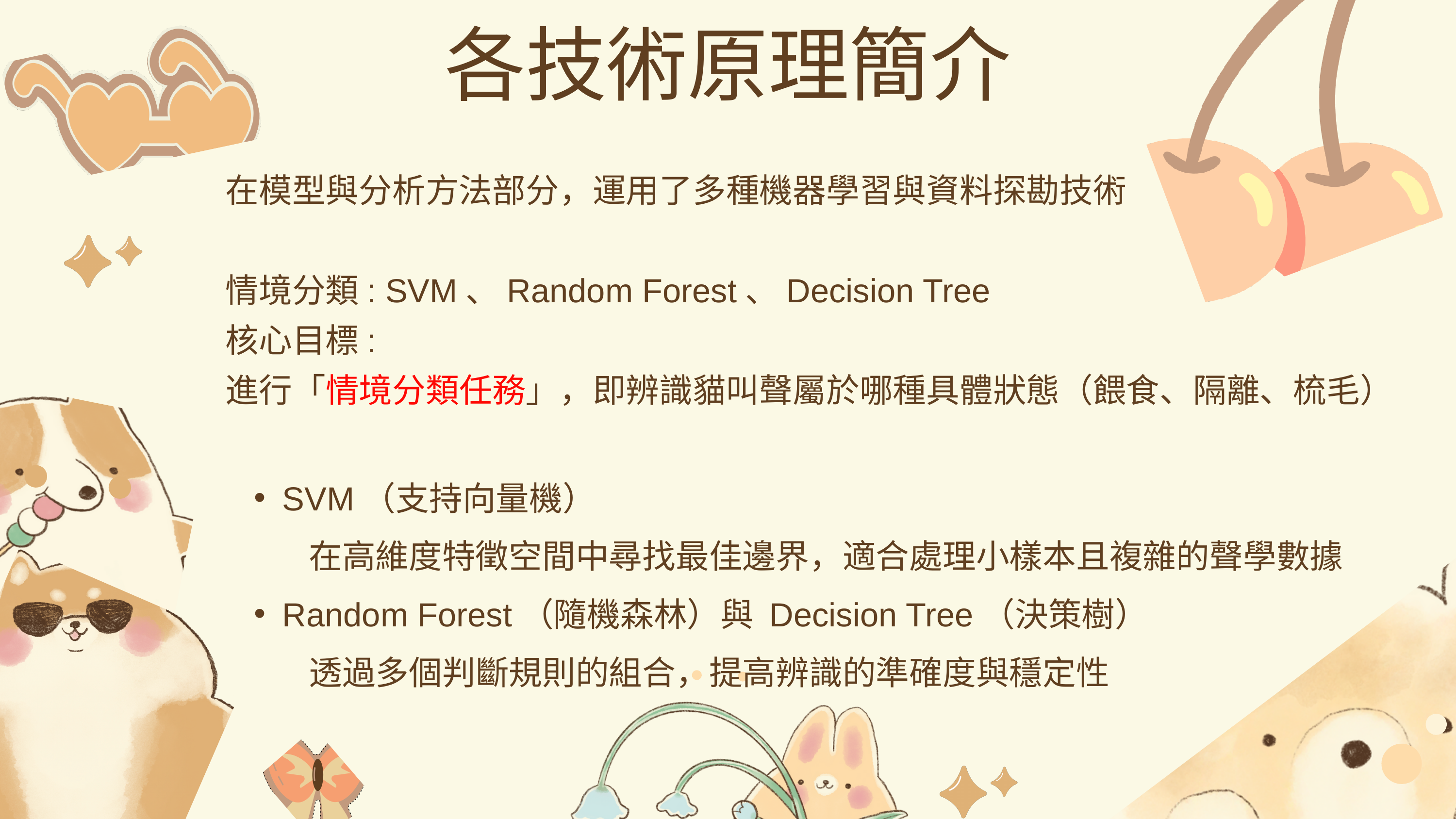

各技術原理簡介

在模型與分析方法部分，運用了多種機器學習與資料探勘技術

情境分類: SVM、Random Forest、Decision Tree
核心目標:
進行「情境分類任務」，即辨識貓叫聲屬於哪種具體狀態（餵食、隔離、梳毛）

SVM（支持向量機）
          在高維度特徵空間中尋找最佳邊界，適合處理小樣本且複雜的聲學數據
Random Forest（隨機森林）與 Decision Tree（決策樹）
          透過多個判斷規則的組合，提高辨識的準確度與穩定性

10